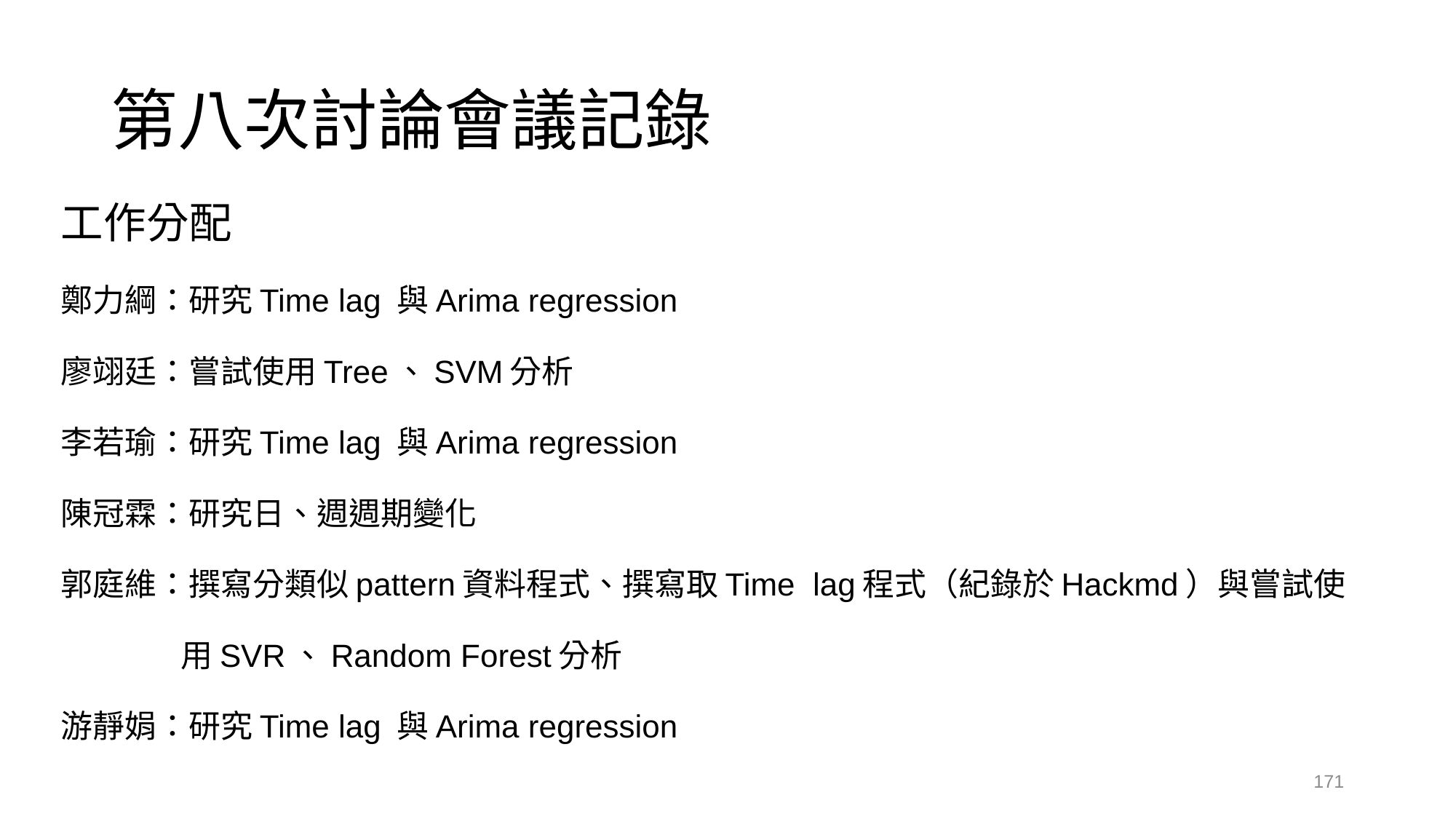

# 第八次討論會議記錄
工作分配
鄭力綱：研究Time lag 與Arima regression
廖翊廷：嘗試使用Tree、SVM分析
李若瑜：研究Time lag 與Arima regression
陳冠霖：研究日、週週期變化
郭庭維：撰寫分類似pattern資料程式、撰寫取Time  lag程式（紀錄於Hackmd）與嘗試使
                用SVR、Random Forest分析
游靜娟：研究Time lag 與Arima regression

171